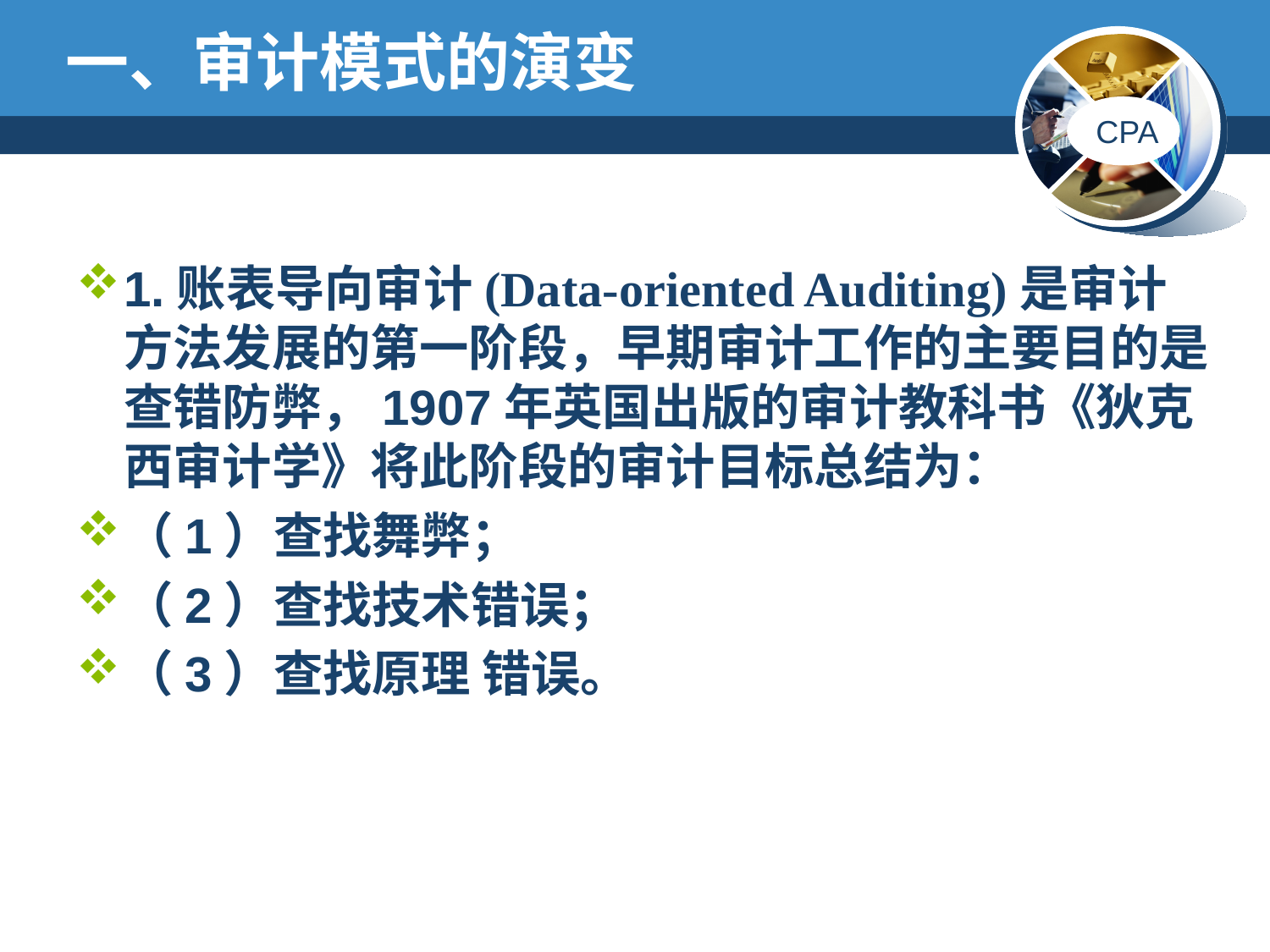

# 一、审计模式的演变
1.账表导向审计(Data-oriented Auditing)是审计方法发展的第一阶段，早期审计工作的主要目的是查错防弊，1907年英国出版的审计教科书《狄克西审计学》将此阶段的审计目标总结为：
（1）查找舞弊；
（2）查找技术错误；
（3）查找原理 错误。